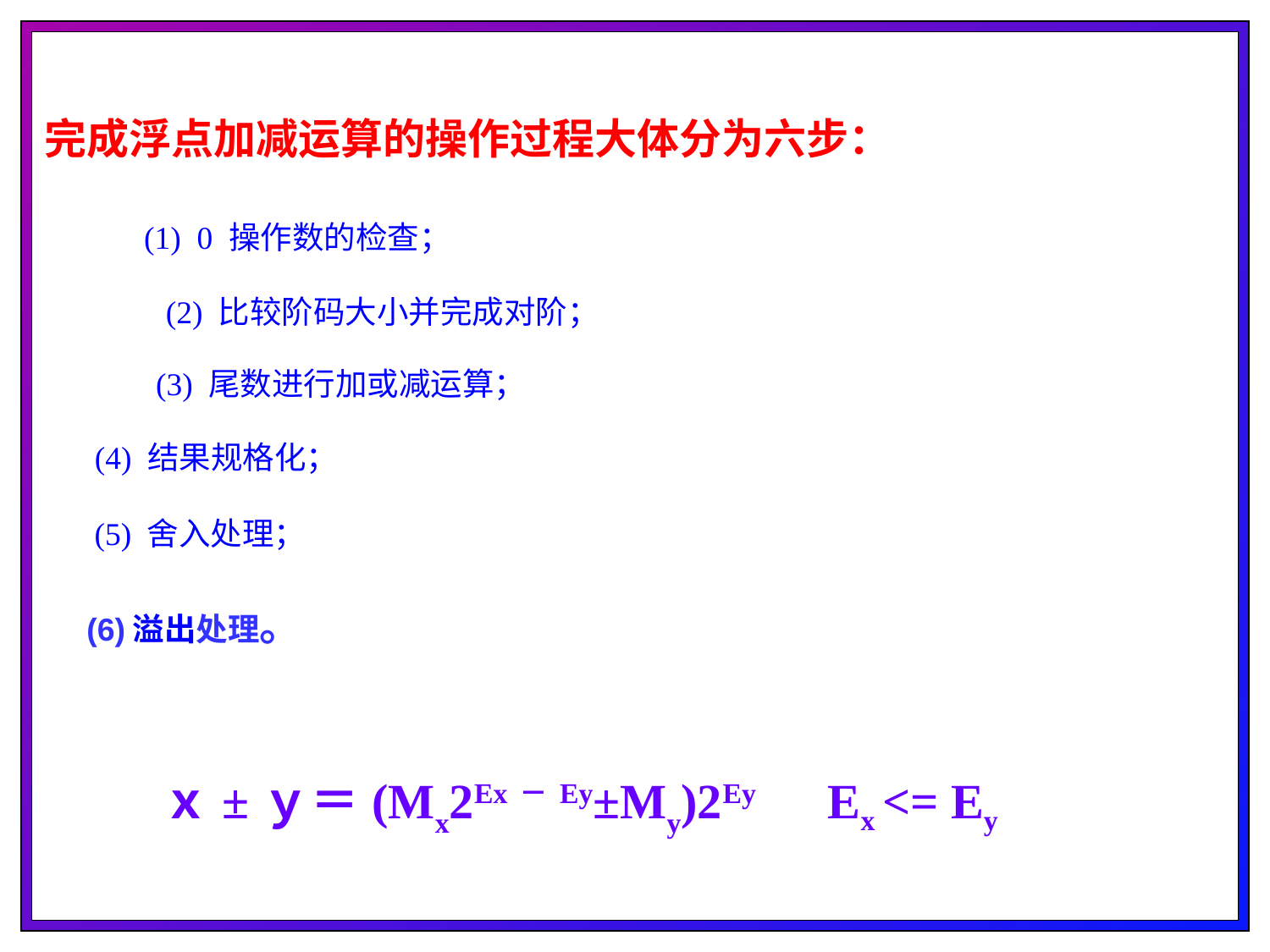

完成浮点加减运算的操作过程大体分为六步：
(1)  0 操作数的检查；
(2) 比较阶码大小并完成对阶；
(3) 尾数进行加或减运算；
(4) 结果规格化；
(5) 舍入处理；
(6)溢出处理。

ｘ±ｙ＝(Mx2Ex－Ey±My)2Ey          Ex <= Ey